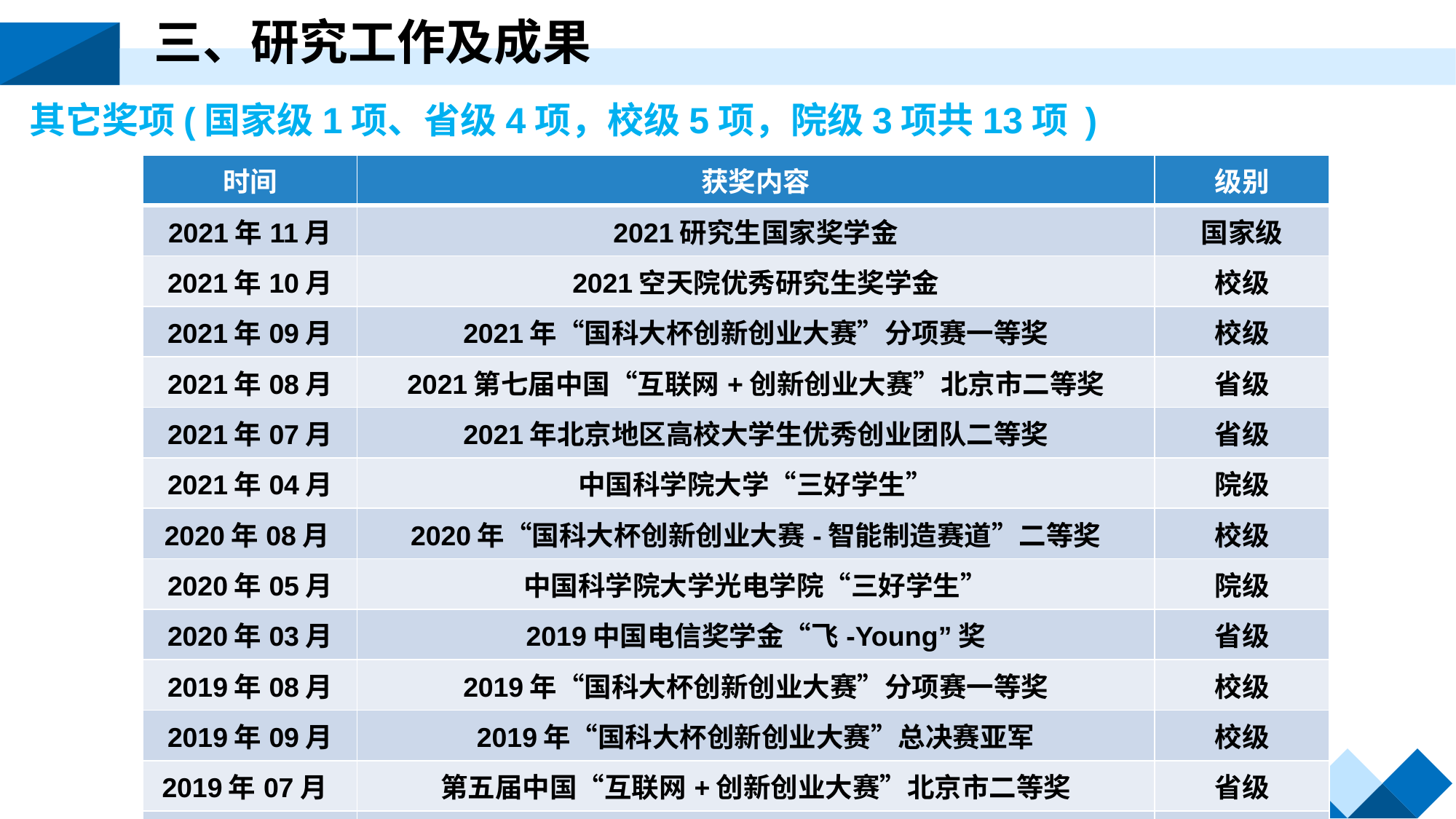

三、研究工作及成果
其它奖项(国家级1项、省级4项，校级5项，院级3项共13项 )
| 时间 | 获奖内容 | 级别 |
| --- | --- | --- |
| 2021年11月 | 2021研究生国家奖学金 | 国家级 |
| 2021年10月 | 2021空天院优秀研究生奖学金 | 校级 |
| 2021年09月 | 2021年“国科大杯创新创业大赛”分项赛一等奖 | 校级 |
| 2021年08月 | 2021第七届中国“互联网+创新创业大赛”北京市二等奖 | 省级 |
| 2021年07月 | 2021年北京地区高校大学生优秀创业团队二等奖 | 省级 |
| 2021年04月 | 中国科学院大学“三好学生” | 院级 |
| 2020年08月 | 2020年“国科大杯创新创业大赛-智能制造赛道”二等奖 | 校级 |
| 2020年05月 | 中国科学院大学光电学院“三好学生” | 院级 |
| 2020年03月 | 2019中国电信奖学金“飞-Young”奖 | 省级 |
| 2019年08月 | 2019年“国科大杯创新创业大赛”分项赛一等奖 | 校级 |
| 2019年09月 | 2019年“国科大杯创新创业大赛”总决赛亚军 | 校级 |
| 2019年07月 | 第五届中国“互联网+创新创业大赛”北京市二等奖 | 省级 |
| 2019年07月 | 国科之星-双创训练营”优秀营员 | 院级 |